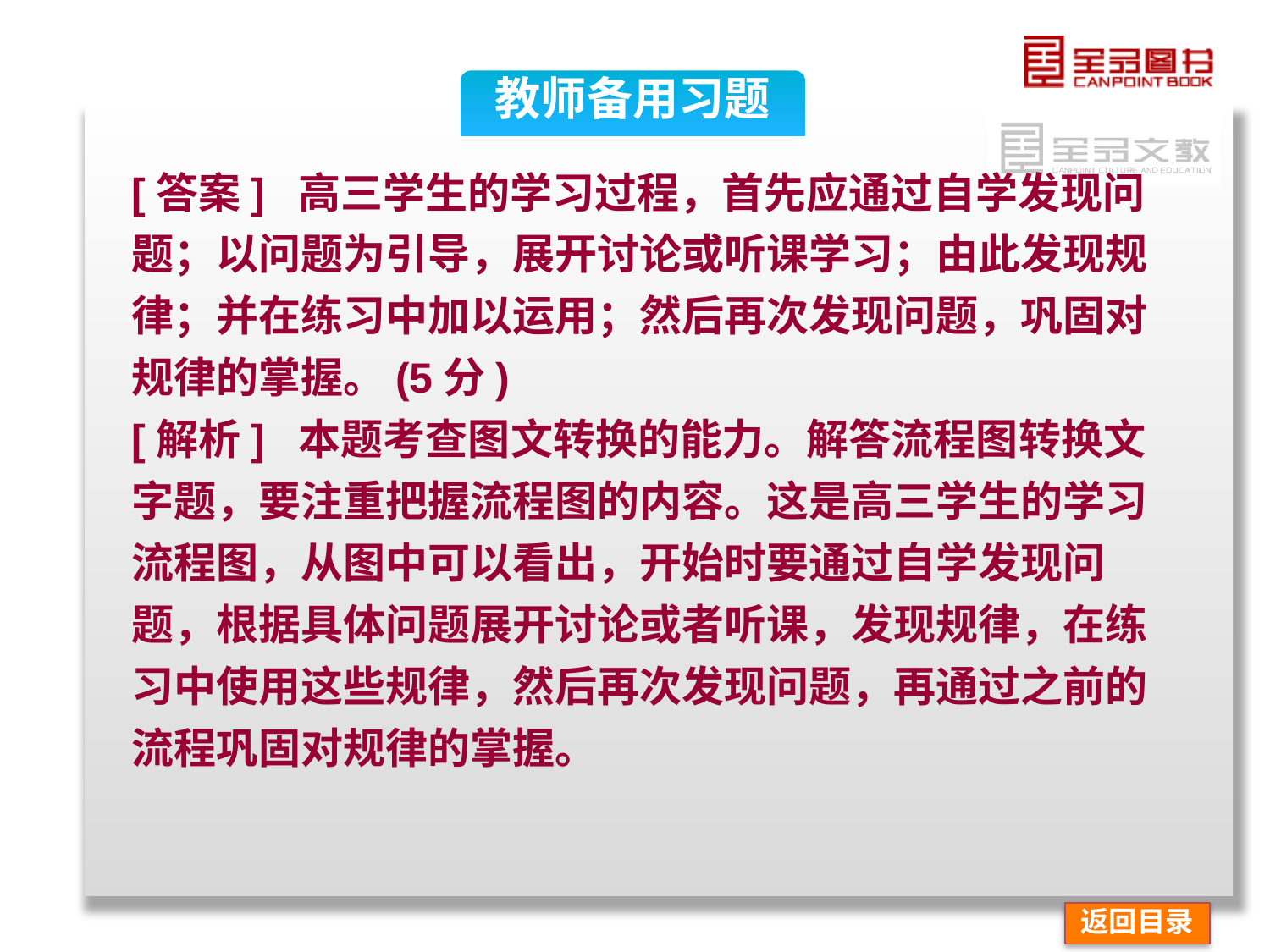

教师备用习题
[答案]  高三学生的学习过程，首先应通过自学发现问题；以问题为引导，展开讨论或听课学习；由此发现规律；并在练习中加以运用；然后再次发现问题，巩固对规律的掌握。(5分)
[解析]  本题考查图文转换的能力。解答流程图转换文字题，要注重把握流程图的内容。这是高三学生的学习流程图，从图中可以看出，开始时要通过自学发现问题，根据具体问题展开讨论或者听课，发现规律，在练习中使用这些规律，然后再次发现问题，再通过之前的流程巩固对规律的掌握。

返回目录